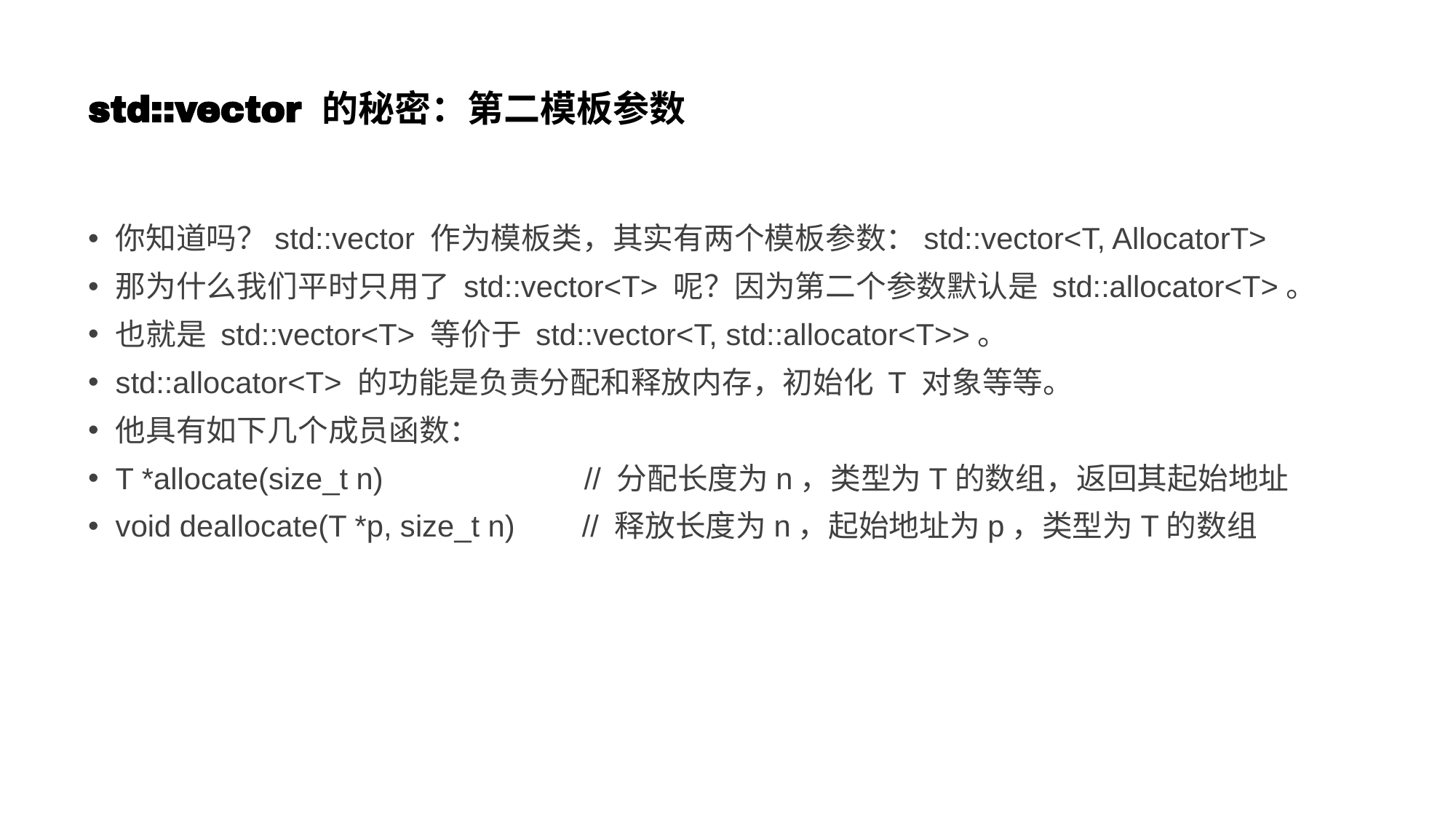

# std::vector 的秘密：第二模板参数
你知道吗？std::vector 作为模板类，其实有两个模板参数：std::vector<T, AllocatorT>
那为什么我们平时只用了 std::vector<T> 呢？因为第二个参数默认是 std::allocator<T>。
也就是 std::vector<T> 等价于 std::vector<T, std::allocator<T>>。
std::allocator<T> 的功能是负责分配和释放内存，初始化 T 对象等等。
他具有如下几个成员函数：
T *allocate(size_t n)                        // 分配长度为n，类型为T的数组，返回其起始地址
void deallocate(T *p, size_t n)        // 释放长度为n，起始地址为p，类型为T的数组